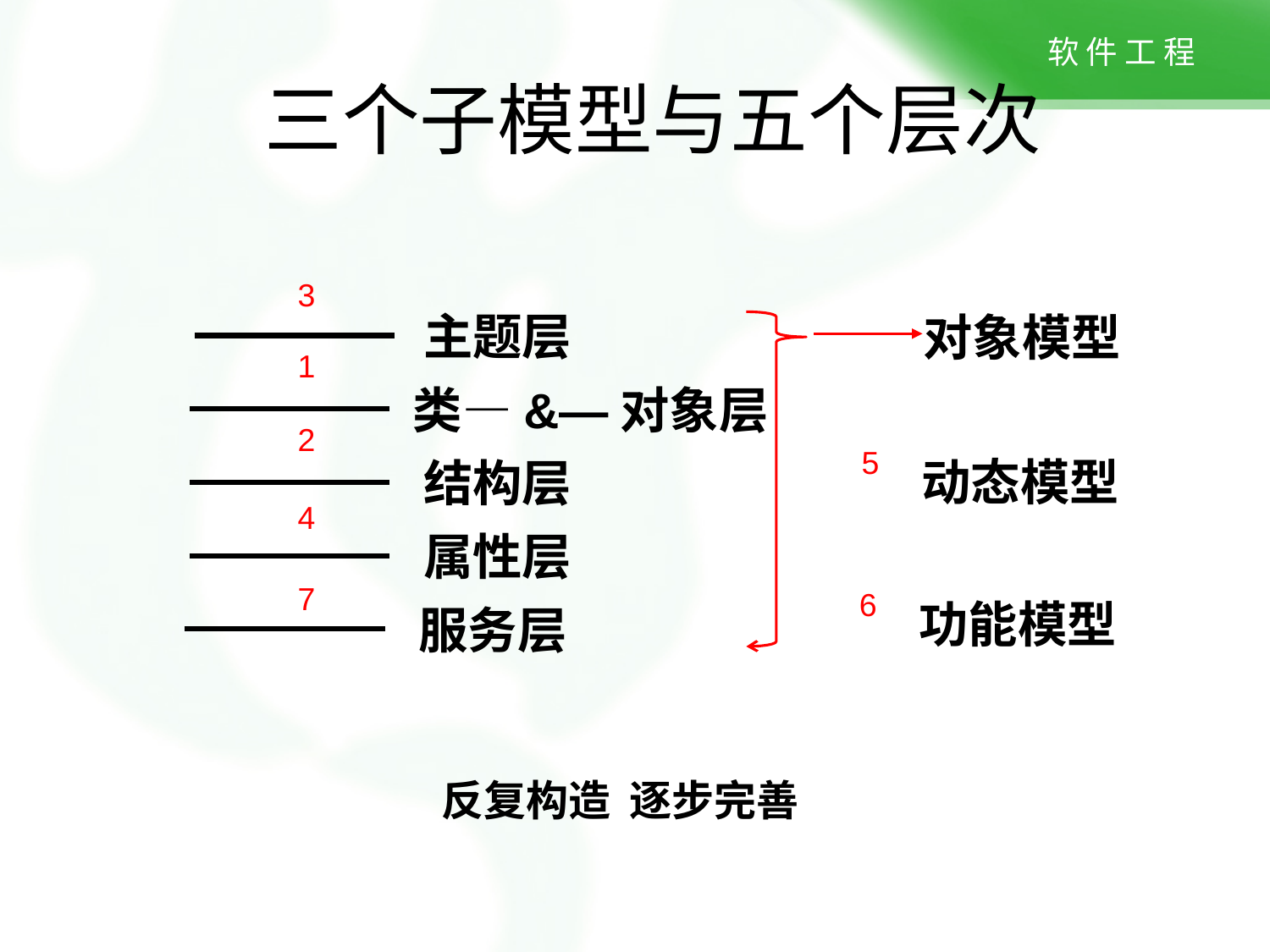

# 三个子模型与五个层次
3
主题层
对象模型

1
类—&—对象层
2
5
动态模型
结构层
4
属性层
7
6
功能模型
服务层
反复构造  逐步完善